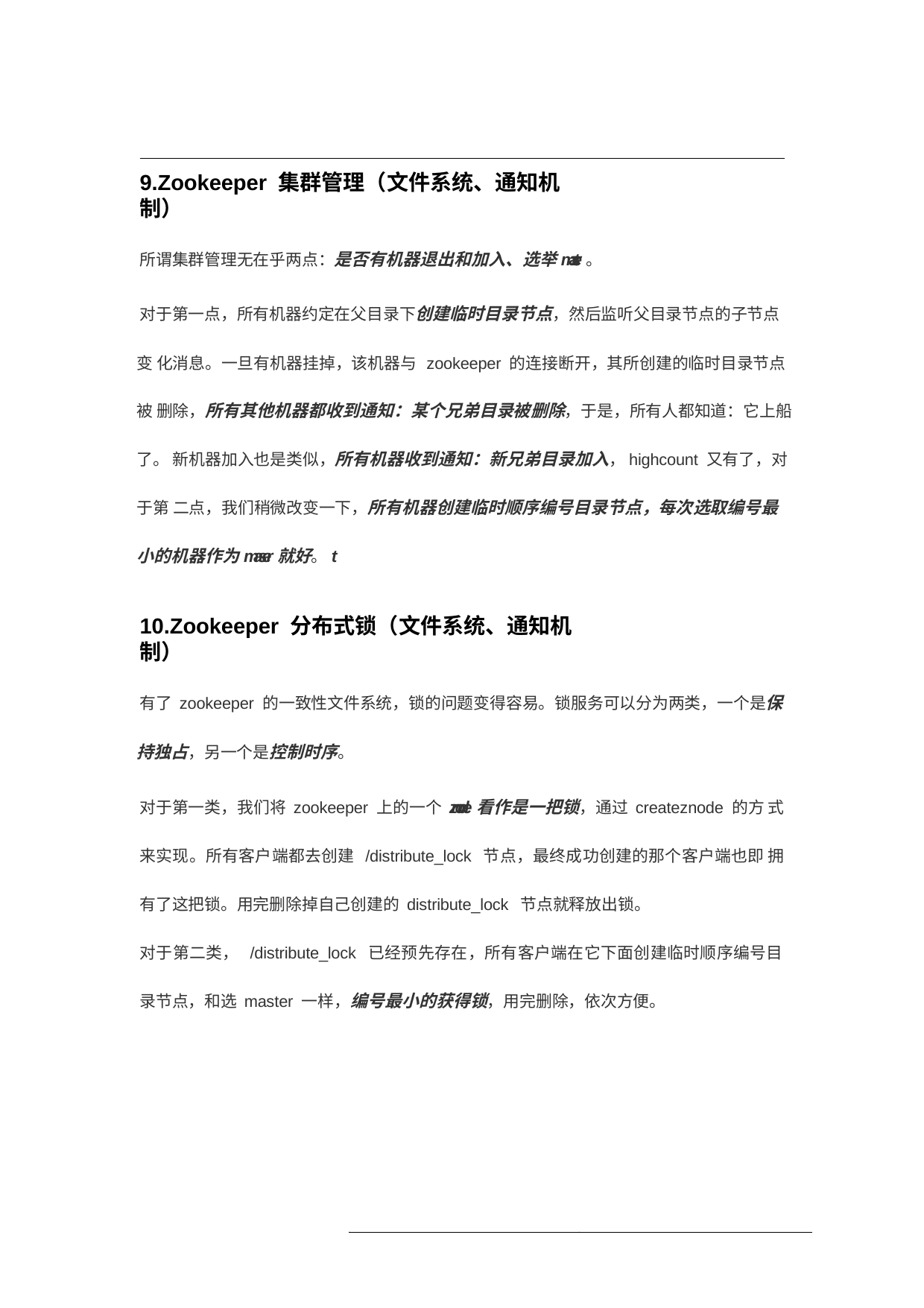

9.Zookeeper 集群管理（文件系统、通知机制）
所谓集群管理无在乎两点：是否有机器退出和加入、选举master。
对于第一点，所有机器约定在父目录下创建临时目录节点，然后监听父目录节点的子节点变 化消息。一旦有机器挂掉，该机器与 zookeeper 的连接断开，其所创建的临时目录节点被 删除，所有其他机器都收到通知：某个兄弟目录被删除，于是，所有人都知道：它上船了。 新机器加入也是类似，所有机器收到通知：新兄弟目录加入，highcount 又有了，对于第 二点，我们稍微改变一下，所有机器创建临时顺序编号目录节点，每次选取编号最小的机器作为maser就好。t
10.Zookeeper 分布式锁（文件系统、通知机制）
有了 zookeeper 的一致性文件系统，锁的问题变得容易。锁服务可以分为两类，一个是保

持独占，另一个是控制时序。
对于第一类，我们将 zookeeper 上的一个 znode看作是一把锁，通过 createznode 的方 式来实现。所有客户端都去创建 /distribute_lock 节点，最终成功创建的那个客户端也即 拥有了这把锁。用完删除掉自己创建的 distribute_lock 节点就释放出锁。
对于第二类， /distribute_lock 已经预先存在，所有客户端在它下面创建临时顺序编号目 录节点，和选 master 一样，编号最小的获得锁，用完删除，依次方便。